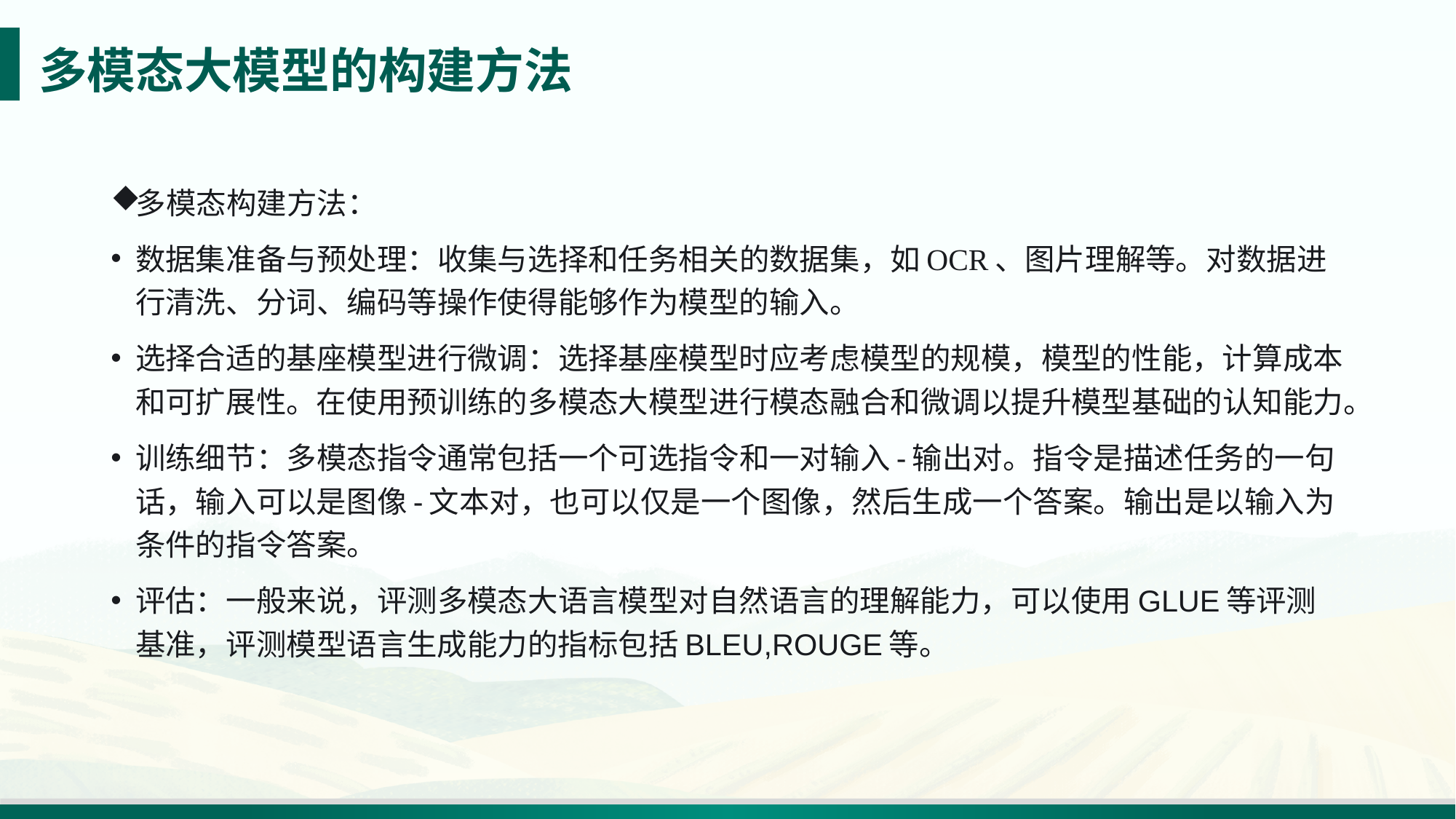

# 多模态大模型的构建方法
多模态构建方法：
数据集准备与预处理：收集与选择和任务相关的数据集，如OCR、图片理解等。对数据进行清洗、分词、编码等操作使得能够作为模型的输入。
选择合适的基座模型进行微调：选择基座模型时应考虑模型的规模，模型的性能，计算成本和可扩展性。在使用预训练的多模态大模型进行模态融合和微调以提升模型基础的认知能力。
训练细节：多模态指令通常包括一个可选指令和一对输入-输出对。指令是描述任务的一句话，输入可以是图像-文本对，也可以仅是一个图像，然后生成一个答案。输出是以输入为条件的指令答案。
评估：一般来说，评测多模态大语言模型对自然语言的理解能力，可以使用GLUE等评测基准，评测模型语言生成能力的指标包括BLEU,ROUGE等。